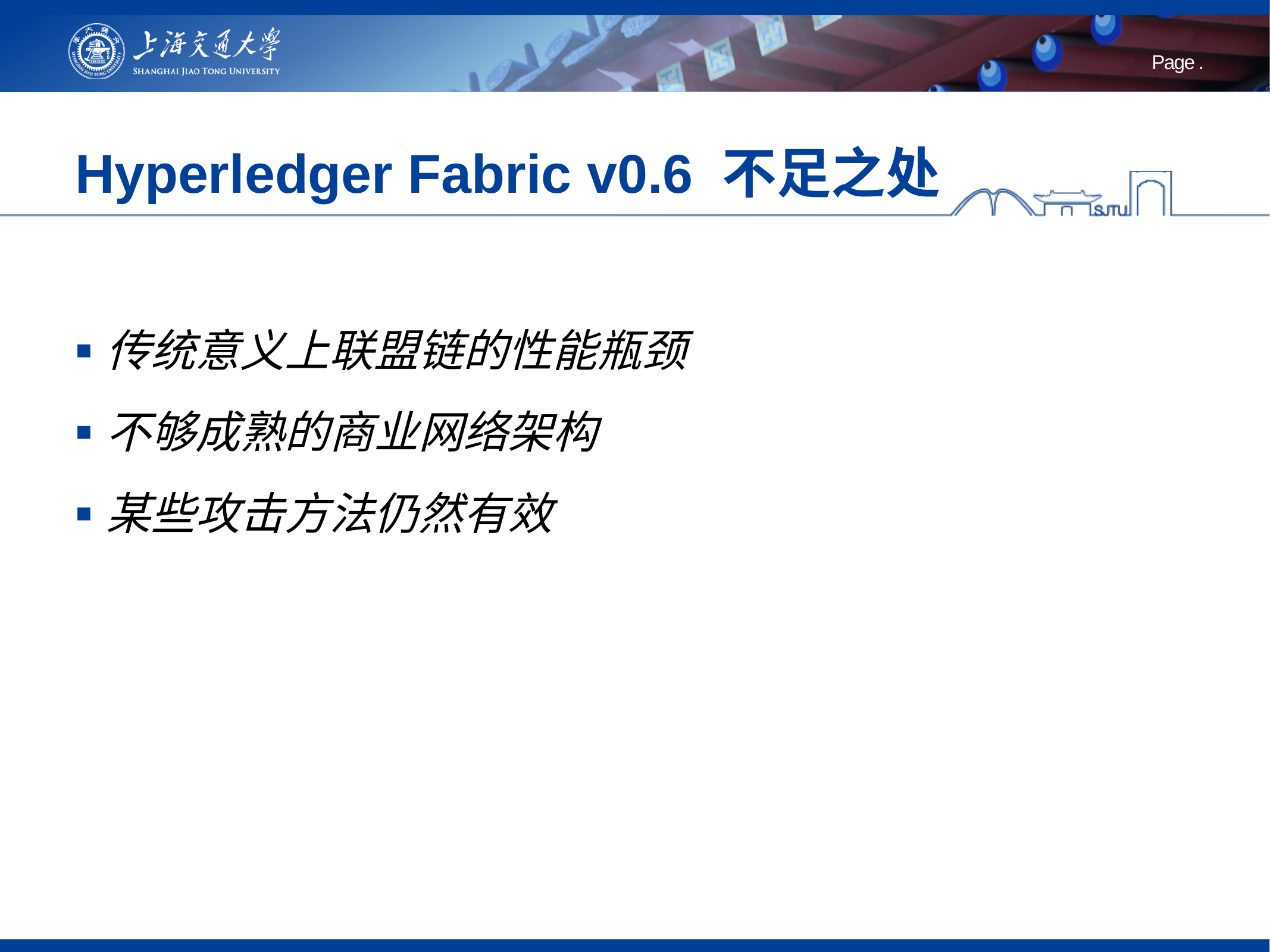

17
# Hyperledger Fabric v0.6 不足之处

传统意义上联盟链的性能瓶颈
不够成熟的商业网络架构
某些攻击方法仍然有效